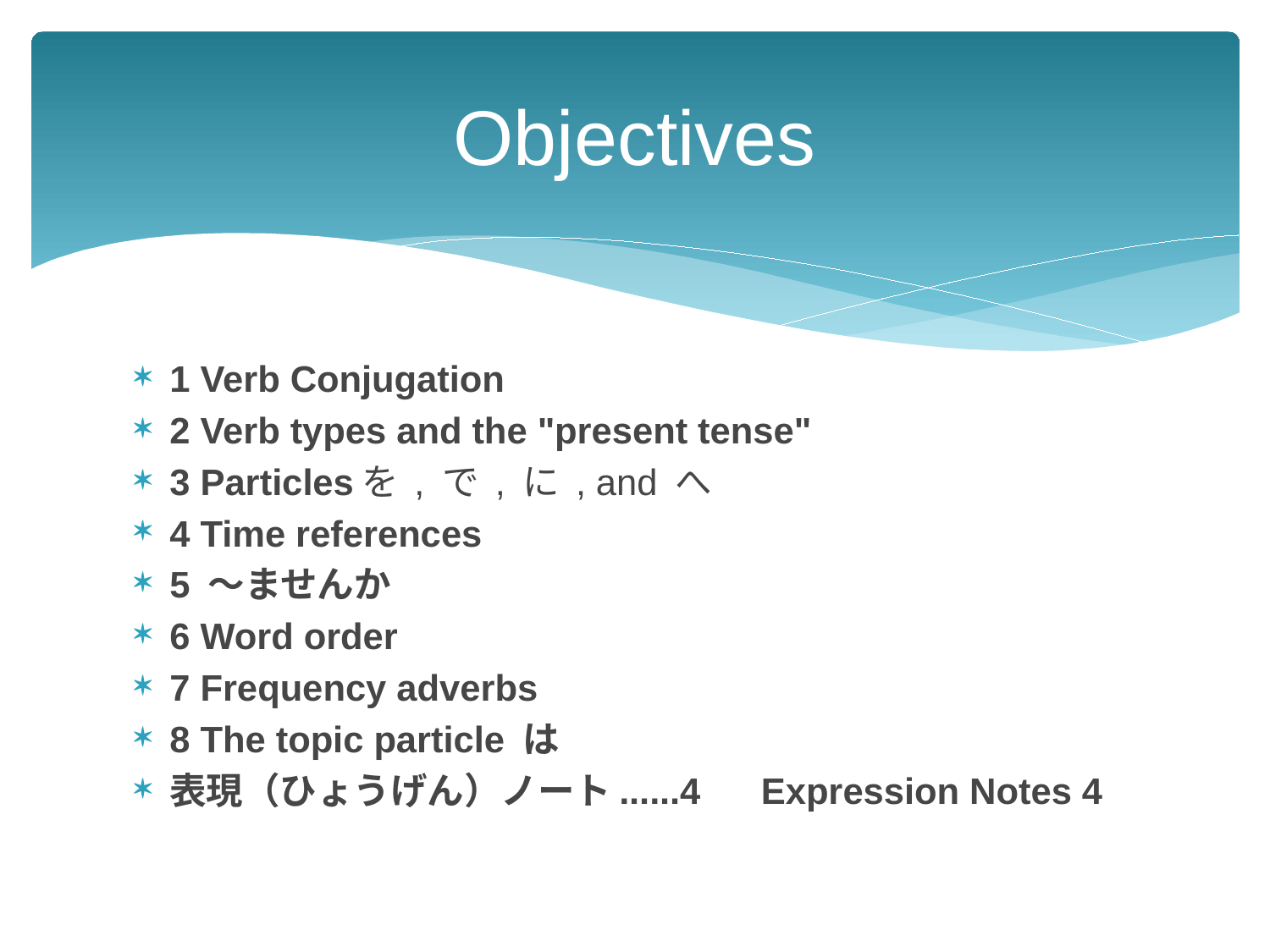

# Objectives
1 Verb Conjugation
2 Verb types and the "present tense"
3 Particlesを , で , に , and へ
4 Time references
5 ～ませんか
6 Word order
7 Frequency adverbs
8 The topic particle は
表現（ひょうげん）ノート......4　 Expression Notes 4